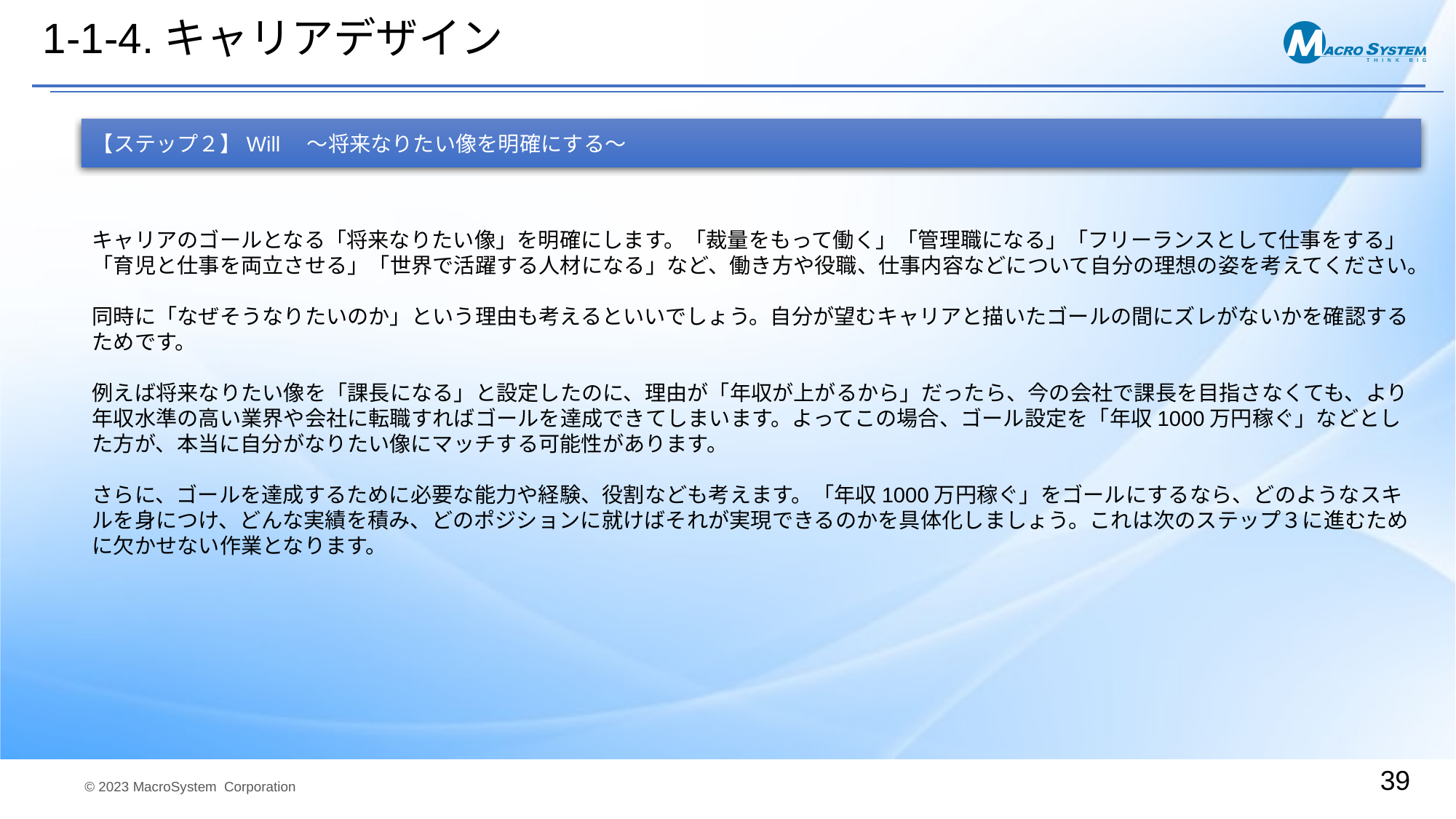

# 1-1-4.キャリアデザイン
【ステップ２】Will　～将来なりたい像を明確にする～
キャリアのゴールとなる「将来なりたい像」を明確にします。「裁量をもって働く」「管理職になる」「フリーランスとして仕事をする」「育児と仕事を両立させる」「世界で活躍する人材になる」など、働き方や役職、仕事内容などについて自分の理想の姿を考えてください。

同時に「なぜそうなりたいのか」という理由も考えるといいでしょう。自分が望むキャリアと描いたゴールの間にズレがないかを確認するためです。

例えば将来なりたい像を「課長になる」と設定したのに、理由が「年収が上がるから」だったら、今の会社で課長を目指さなくても、より年収水準の高い業界や会社に転職すればゴールを達成できてしまいます。よってこの場合、ゴール設定を「年収1000万円稼ぐ」などとした方が、本当に自分がなりたい像にマッチする可能性があります。

さらに、ゴールを達成するために必要な能力や経験、役割なども考えます。「年収1000万円稼ぐ」をゴールにするなら、どのようなスキルを身につけ、どんな実績を積み、どのポジションに就けばそれが実現できるのかを具体化しましょう。これは次のステップ３に進むために欠かせない作業となります。